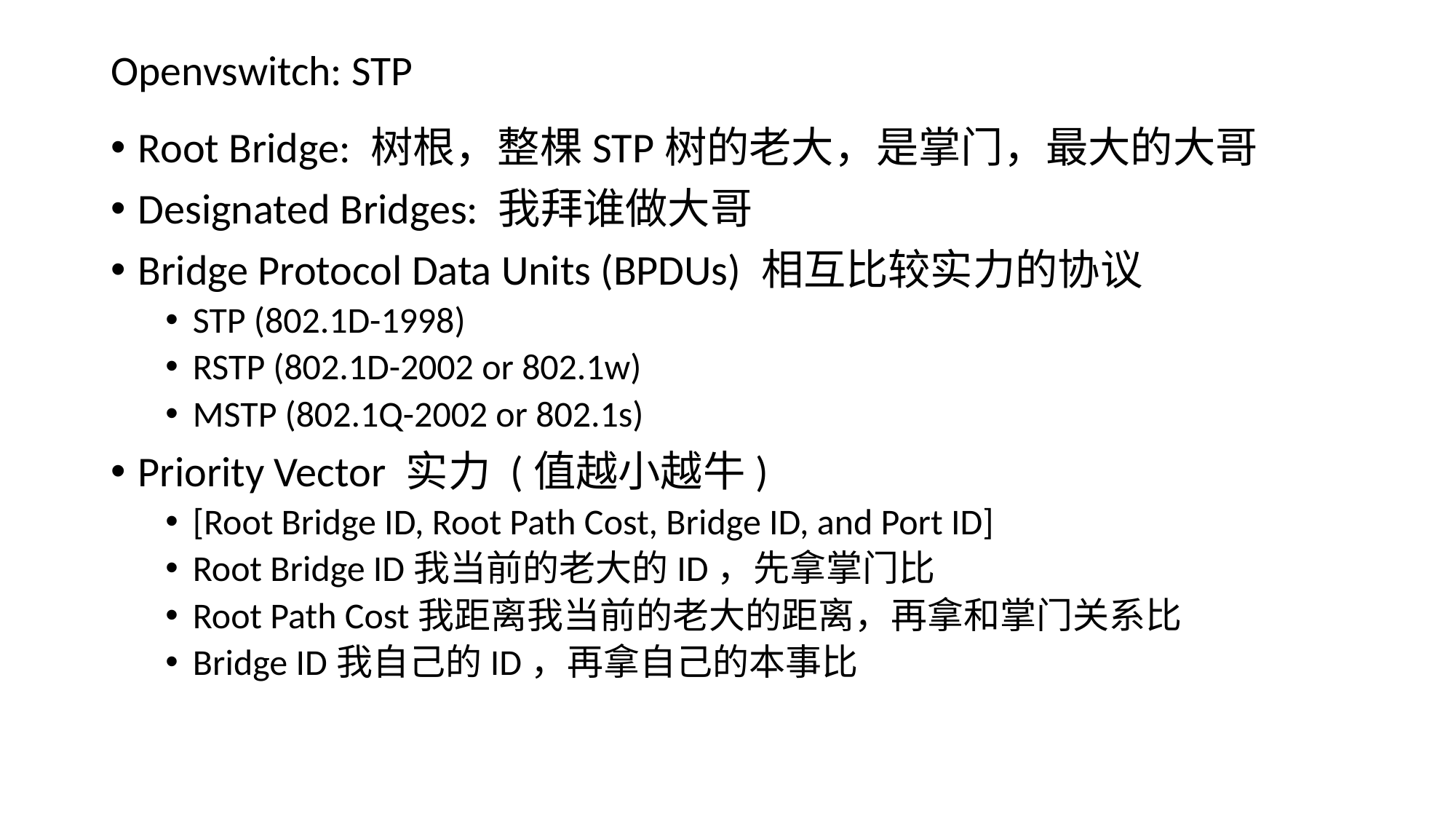

# Openvswitch: STP
Root Bridge: 树根，整棵STP树的老大，是掌门，最大的大哥
Designated Bridges: 我拜谁做大哥
Bridge Protocol Data Units (BPDUs) 相互比较实力的协议
STP (802.1D-1998)
RSTP (802.1D-2002 or 802.1w)
MSTP (802.1Q-2002 or 802.1s)
Priority Vector 实力 (值越小越牛)
[Root Bridge ID, Root Path Cost, Bridge ID, and Port ID]
Root Bridge ID我当前的老大的ID，先拿掌门比
Root Path Cost我距离我当前的老大的距离，再拿和掌门关系比
Bridge ID我自己的ID，再拿自己的本事比